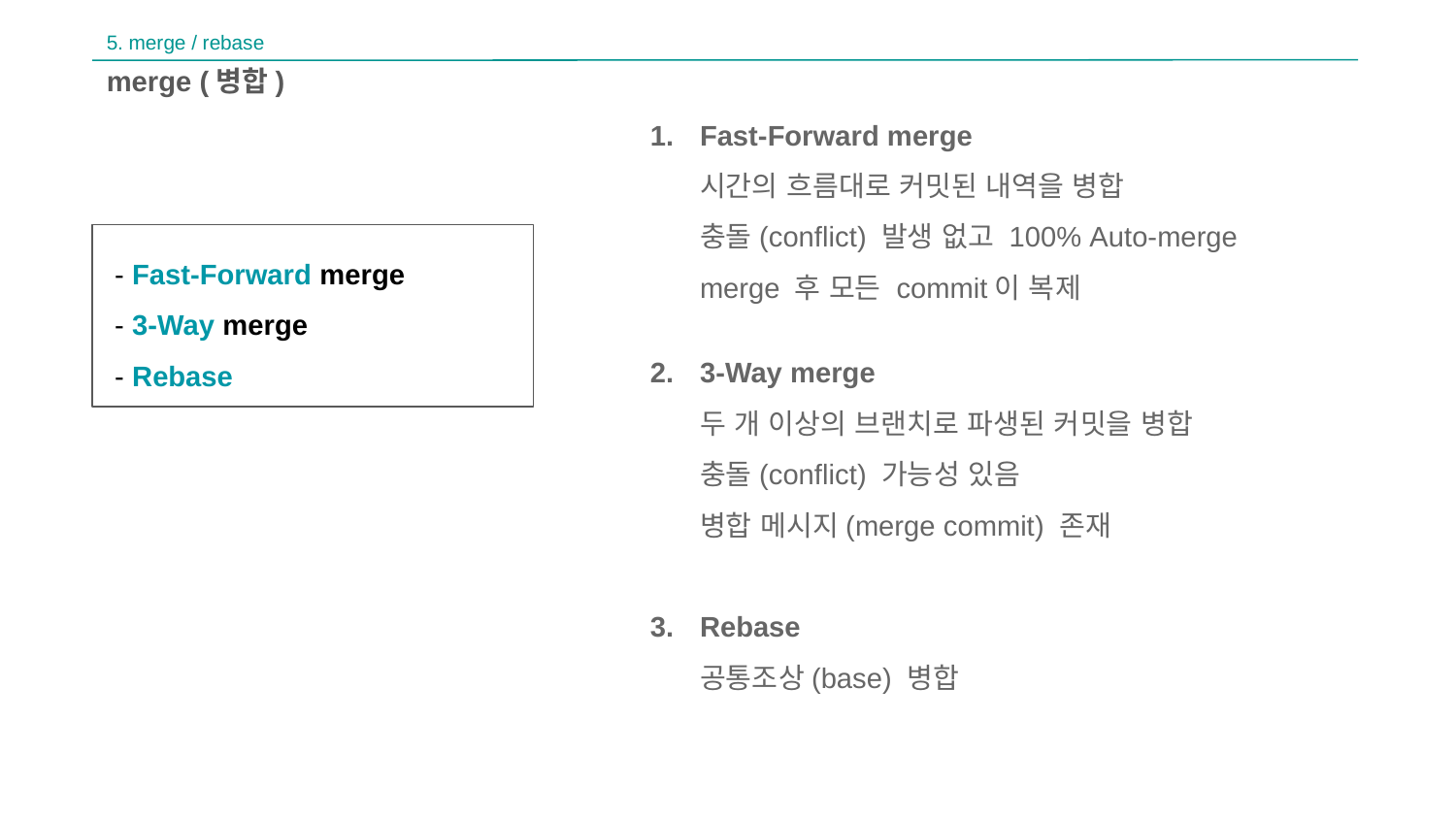

5. merge / rebase
merge (병합)

Fast-Forward merge
시간의 흐름대로 커밋된 내역을 병합
충돌(conflict) 발생 없고 100% Auto-merge
merge 후 모든 commit이 복제
3-Way merge
두 개 이상의 브랜치로 파생된 커밋을 병합
충돌(conflict) 가능성 있음
병합 메시지(merge commit) 존재
Rebase
공통조상(base) 병합
 - Fast-Forward merge
 - 3-Way merge
 - Rebase